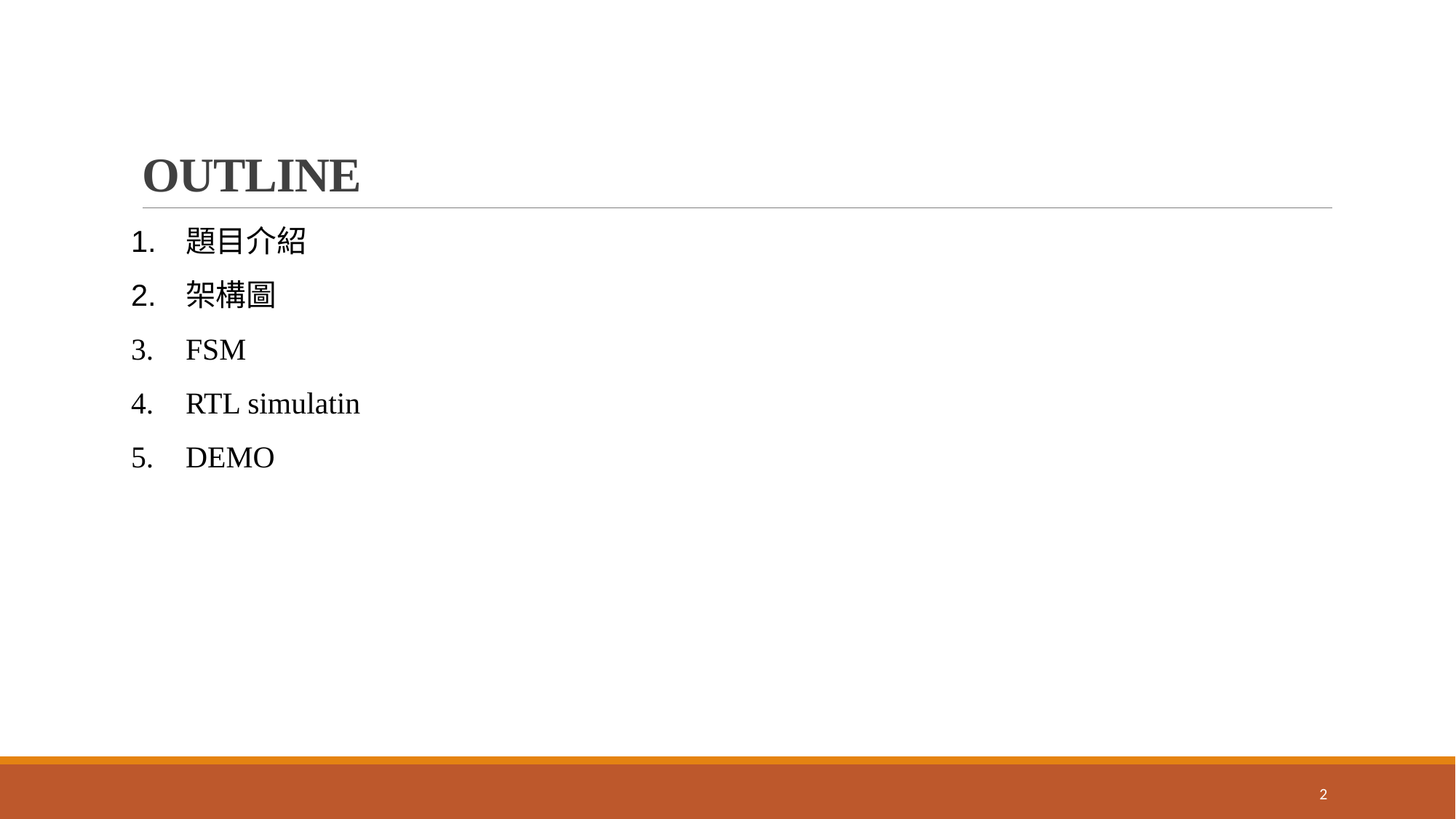

# OUTLINE
題目介紹
架構圖
FSM
RTL simulatin
DEMO
2